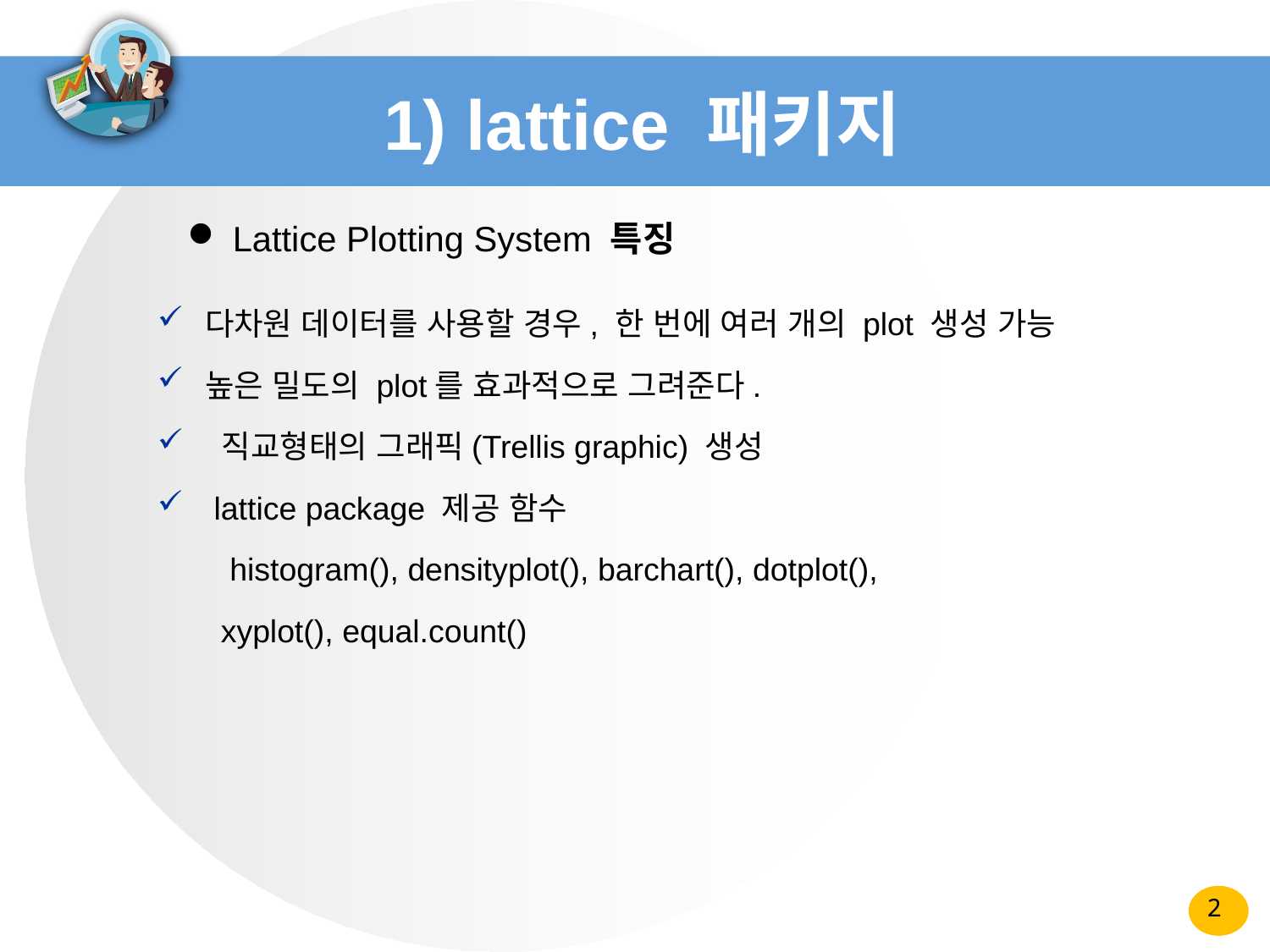

# 1) lattice 패키지
 Lattice Plotting System 특징
다차원 데이터를 사용할 경우, 한 번에 여러 개의 plot 생성 가능
높은 밀도의 plot를 효과적으로 그려준다.
 직교형태의 그래픽(Trellis graphic) 생성
 lattice package 제공 함수
 histogram(), densityplot(), barchart(), dotplot(),
xyplot(), equal.count()
2